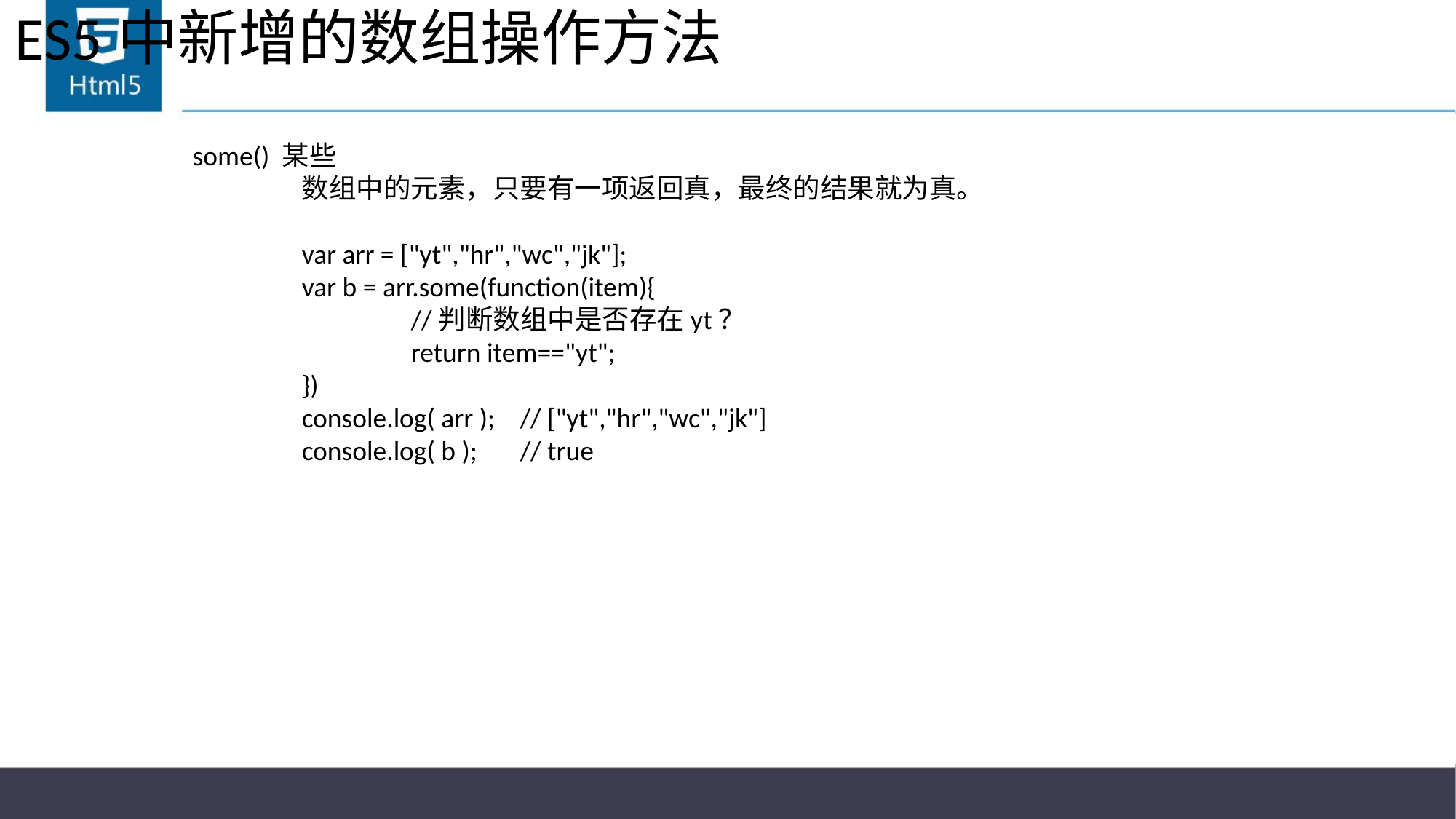

# ES5中新增的数组操作方法
some() 某些
	数组中的元素，只要有一项返回真，最终的结果就为真。

	var arr = ["yt","hr","wc","jk"];
	var b = arr.some(function(item){
		//判断数组中是否存在yt？
		return item=="yt";
	})
	console.log( arr );	// ["yt","hr","wc","jk"]
	console.log( b );	// true